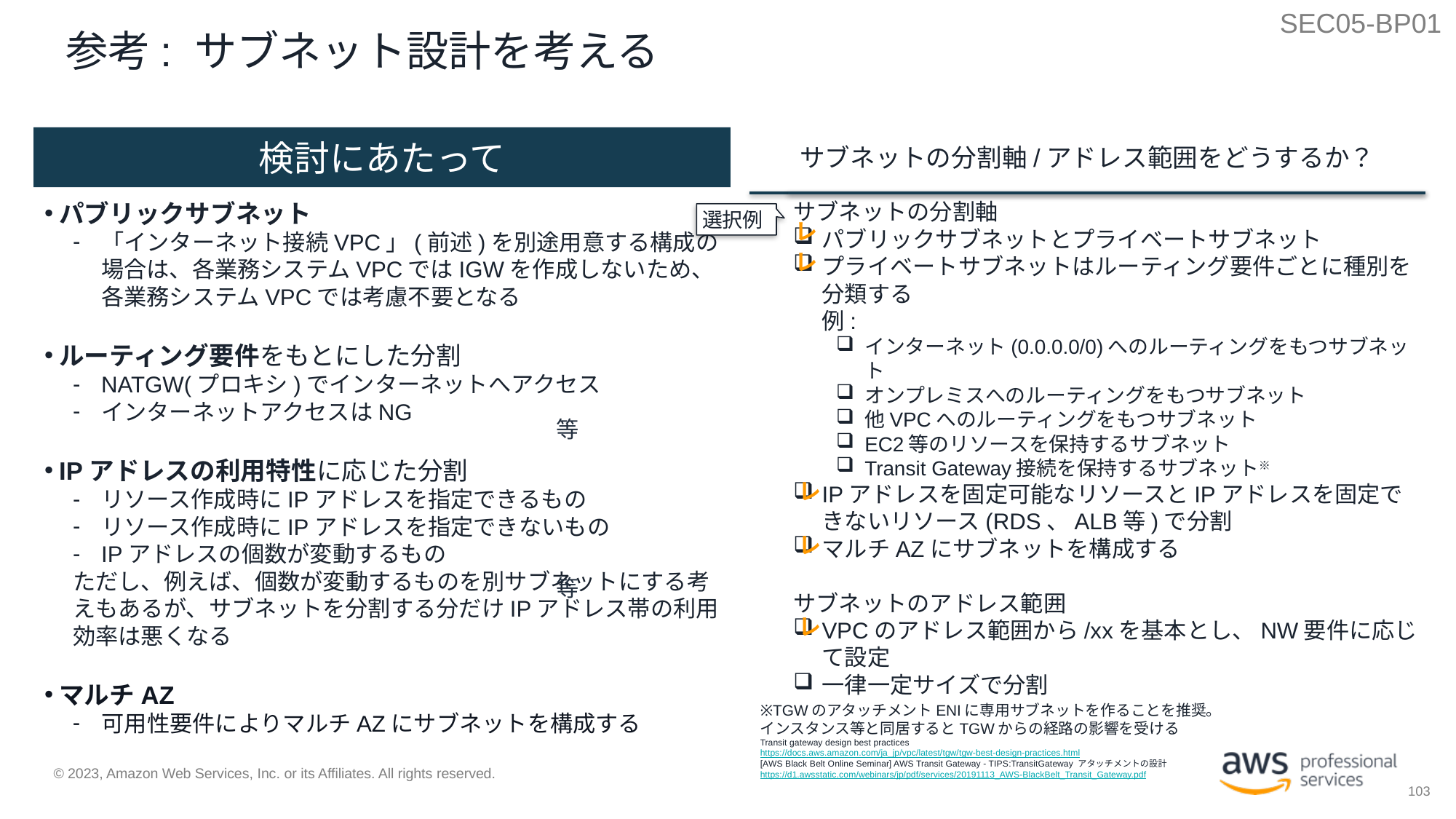

SEC05-BP01
# 参考: サブネット設計を考える
サブネットの分割軸/アドレス範囲をどうするか？
検討にあたって
パブリックサブネット
「インターネット接続VPC」(前述)を別途用意する構成の場合は、各業務システムVPCではIGWを作成しないため、各業務システムVPCでは考慮不要となる

ルーティング要件をもとにした分割
NATGW(プロキシ)でインターネットへアクセス
インターネットアクセスはNG

IPアドレスの利用特性に応じた分割
リソース作成時にIPアドレスを指定できるもの
リソース作成時にIPアドレスを指定できないもの
IPアドレスの個数が変動するもの
ただし、例えば、個数が変動するものを別サブネットにする考えもあるが、サブネットを分割する分だけIPアドレス帯の利用効率は悪くなる

マルチAZ
可用性要件によりマルチAZにサブネットを構成する
サブネットの分割軸
パブリックサブネットとプライベートサブネット
プライベートサブネットはルーティング要件ごとに種別を分類する
例:
インターネット(0.0.0.0/0)へのルーティングをもつサブネット
オンプレミスへのルーティングをもつサブネット
他VPCへのルーティングをもつサブネット
EC2等のリソースを保持するサブネット
Transit Gateway接続を保持するサブネット※
IPアドレスを固定可能なリソースとIPアドレスを固定できないリソース(RDS、ALB等)で分割
マルチAZにサブネットを構成する

サブネットのアドレス範囲
VPCのアドレス範囲から/xxを基本とし、NW要件に応じて設定
一律一定サイズで分割
選択例
レ
レ
等
レ
レ
等
レ
※TGWのアタッチメントENIに専用サブネットを作ることを推奨。
インスタンス等と同居するとTGWからの経路の影響を受ける
Transit gateway design best practices
https://docs.aws.amazon.com/ja_jp/vpc/latest/tgw/tgw-best-design-practices.html
[AWS Black Belt Online Seminar] AWS Transit Gateway - TIPS:TransitGateway アタッチメントの設計
https://d1.awsstatic.com/webinars/jp/pdf/services/20191113_AWS-BlackBelt_Transit_Gateway.pdf